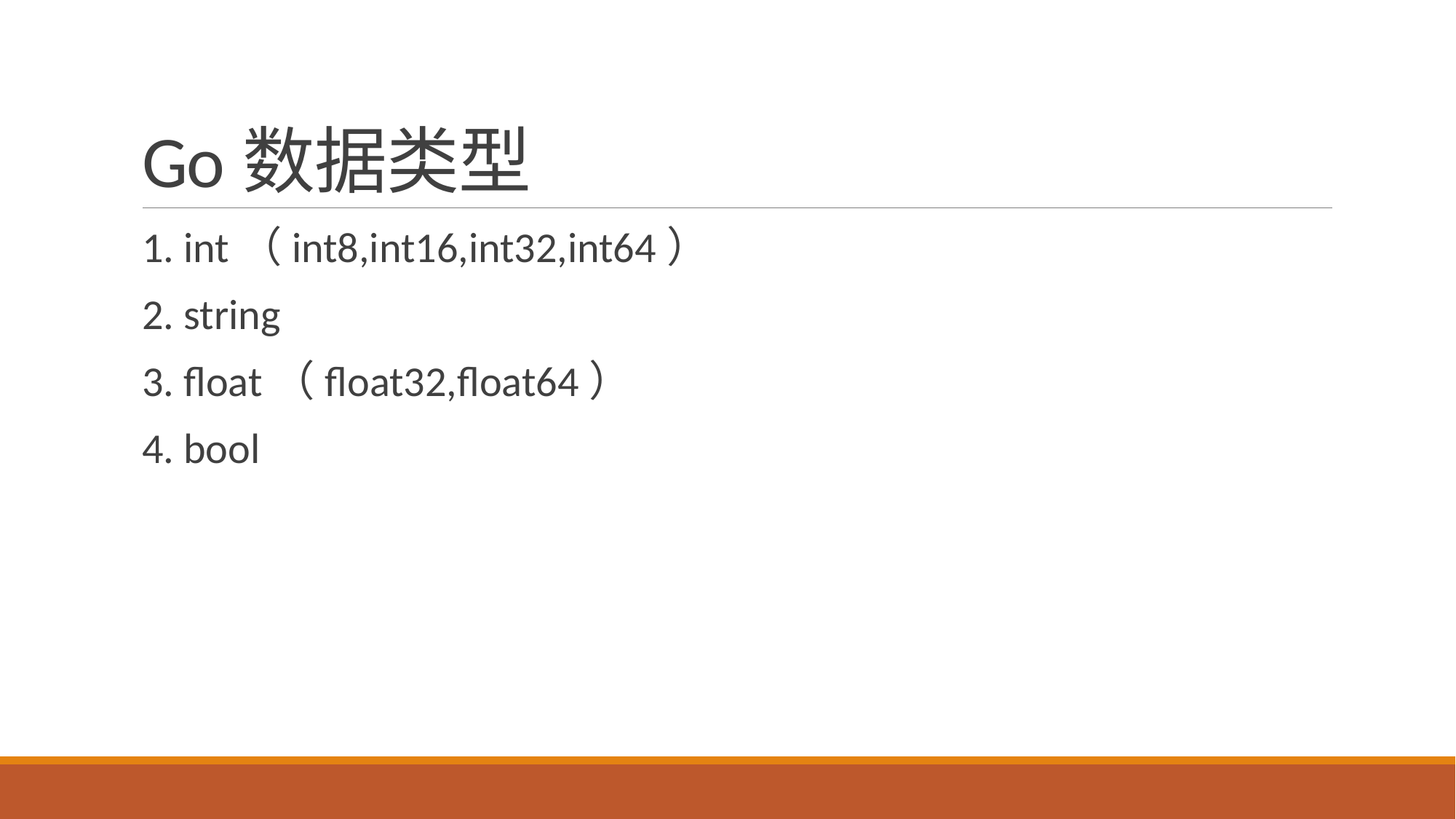

# Go数据类型
1. int（int8,int16,int32,int64）
2. string
3. float（float32,float64）
4. bool